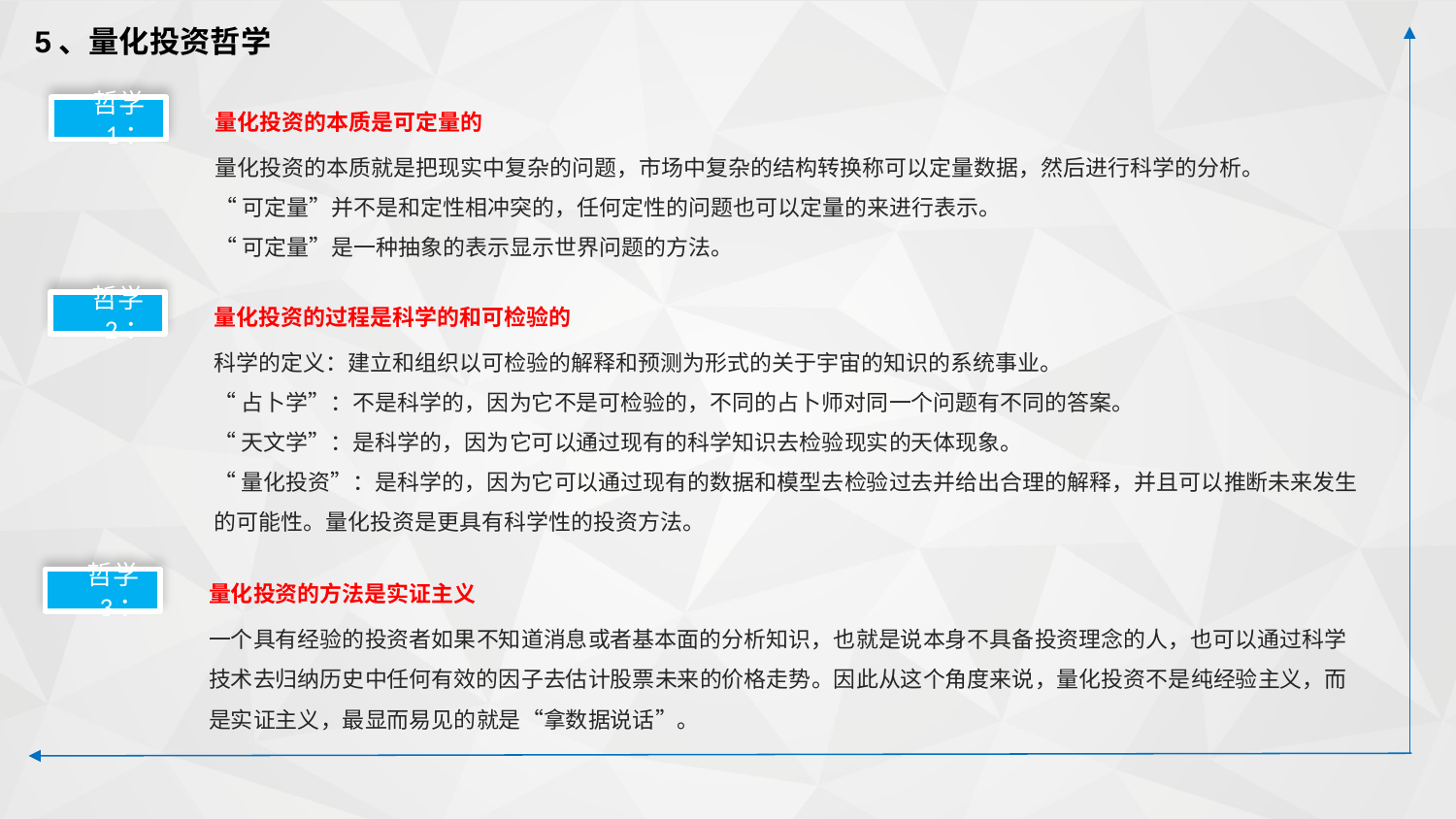

5、量化投资哲学
量化投资的本质是可定量的
哲学1：
量化投资的本质就是把现实中复杂的问题，市场中复杂的结构转换称可以定量数据，然后进行科学的分析。
“可定量”并不是和定性相冲突的，任何定性的问题也可以定量的来进行表示。
“可定量”是一种抽象的表示显示世界问题的方法。
量化投资的过程是科学的和可检验的
哲学2：
科学的定义：建立和组织以可检验的解释和预测为形式的关于宇宙的知识的系统事业。
“占卜学”：不是科学的，因为它不是可检验的，不同的占卜师对同一个问题有不同的答案。
“天文学”：是科学的，因为它可以通过现有的科学知识去检验现实的天体现象。
“量化投资”：是科学的，因为它可以通过现有的数据和模型去检验过去并给出合理的解释，并且可以推断未来发生的可能性。量化投资是更具有科学性的投资方法。
量化投资的方法是实证主义
哲学3：
一个具有经验的投资者如果不知道消息或者基本面的分析知识，也就是说本身不具备投资理念的人，也可以通过科学技术去归纳历史中任何有效的因子去估计股票未来的价格走势。因此从这个角度来说，量化投资不是纯经验主义，而是实证主义，最显而易见的就是“拿数据说话”。
延迟符